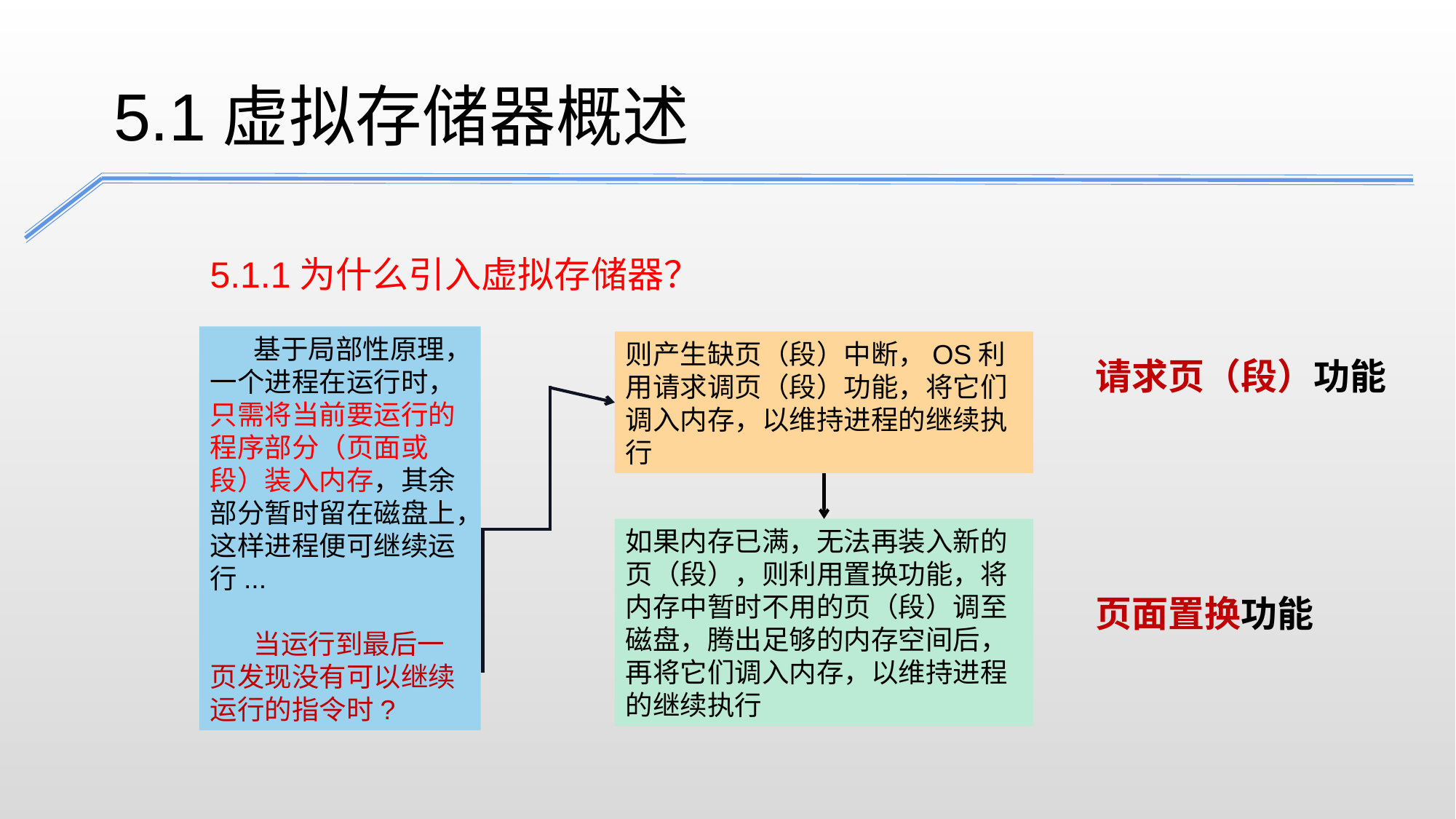

5.1虚拟存储器概述

5.1.1为什么引入虚拟存储器？

      基于局部性原理，一个进程在运行时，只需将当前要运行的程序部分（页面或段）装入内存，其余部分暂时留在磁盘上，这样进程便可继续运行...

      当运行到最后一页发现没有可以继续运行的指令时?
则产生缺页（段）中断，OS利用请求调页（段）功能，将它们调入内存，以维持进程的继续执行
请求页（段）功能
如果内存已满，无法再装入新的页（段），则利用置换功能，将内存中暂时不用的页（段）调至磁盘，腾出足够的内存空间后，再将它们调入内存，以维持进程的继续执行
页面置换功能